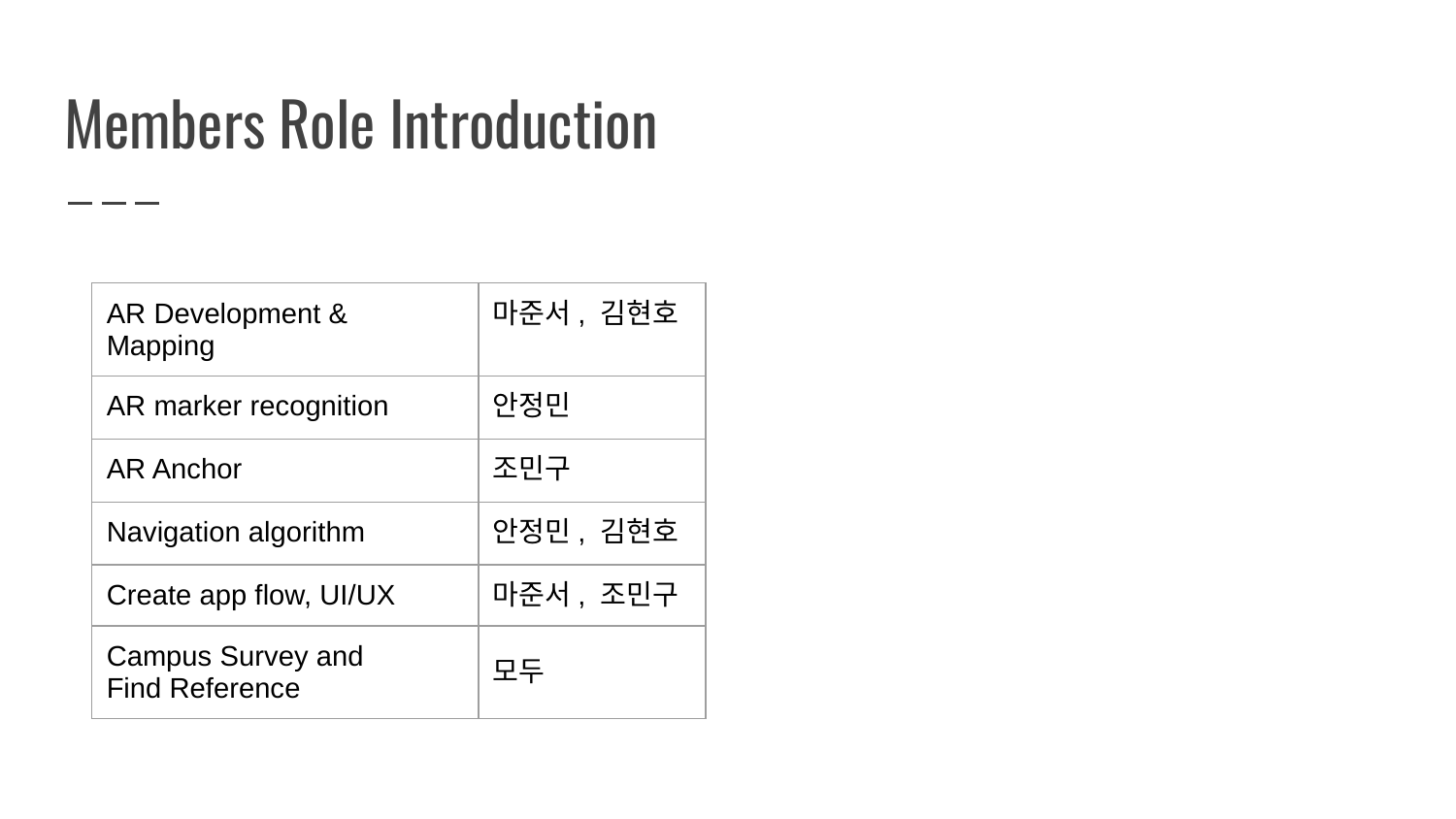

# Members Role Introduction
| AR Development & Mapping | 마준서, 김현호 |
| --- | --- |
| AR marker recognition | 안정민 |
| AR Anchor | 조민구 |
| Navigation algorithm | 안정민, 김현호 |
| Create app flow, UI/UX | 마준서, 조민구 |
| Campus Survey and Find Reference | 모두 |